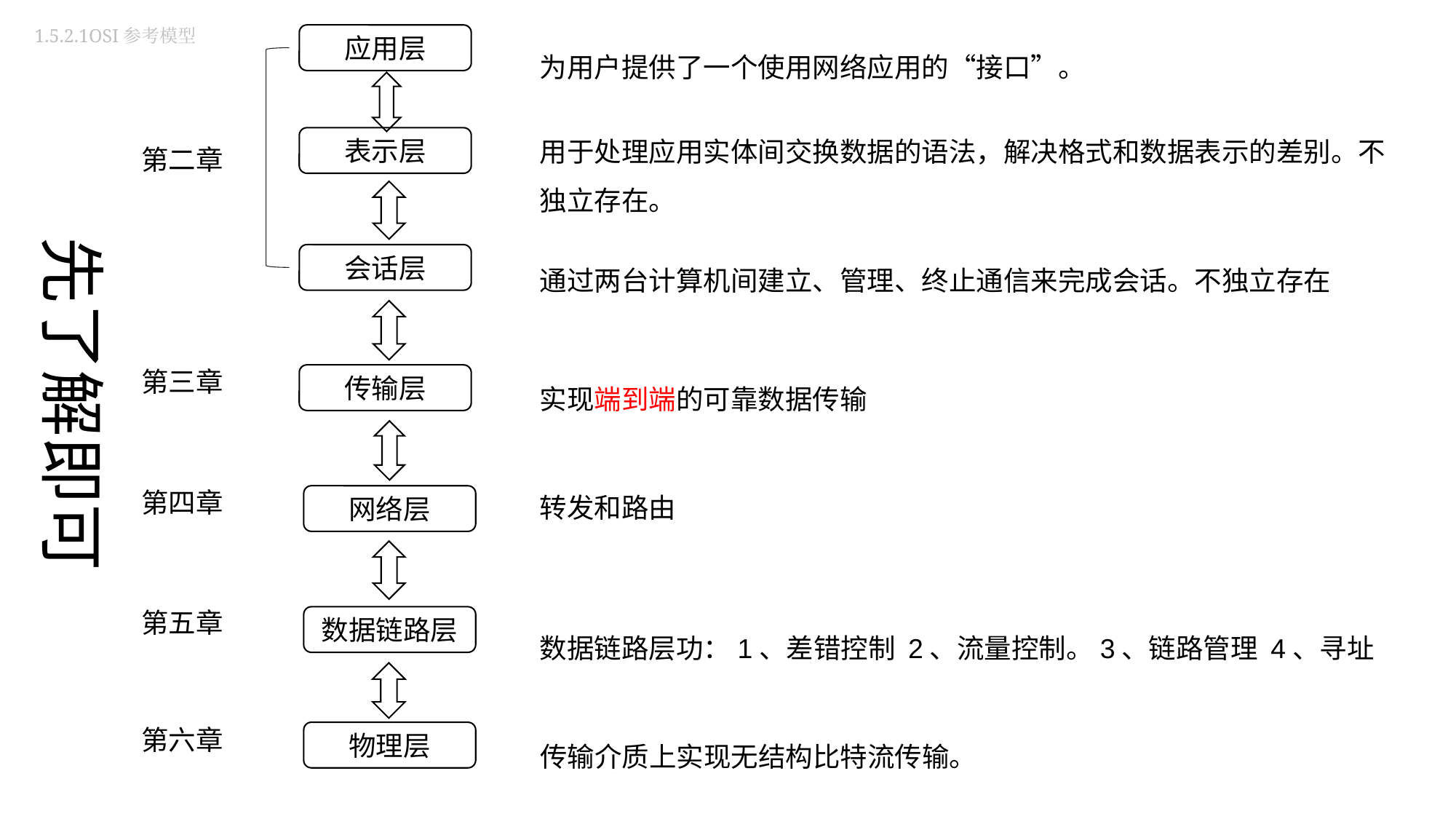

1.5.2.1OSI参考模型
应用层
为用户提供了一个使用网络应用的“接口”。

用于处理应用实体间交换数据的语法，解决格式和数据表示的差别。不独立存在。
表示层
第二章

先了解即可
通过两台计算机间建立、管理、终止通信来完成会话。不独立存在
会话层

第三章
实现端到端的可靠数据传输
传输层

第四章
转发和路由
网络层

第五章
数据链路层
数据链路层功：1、差错控制 2、流量控制。3、链路管理 4、寻址

第六章
传输介质上实现无结构比特流传输。
物理层